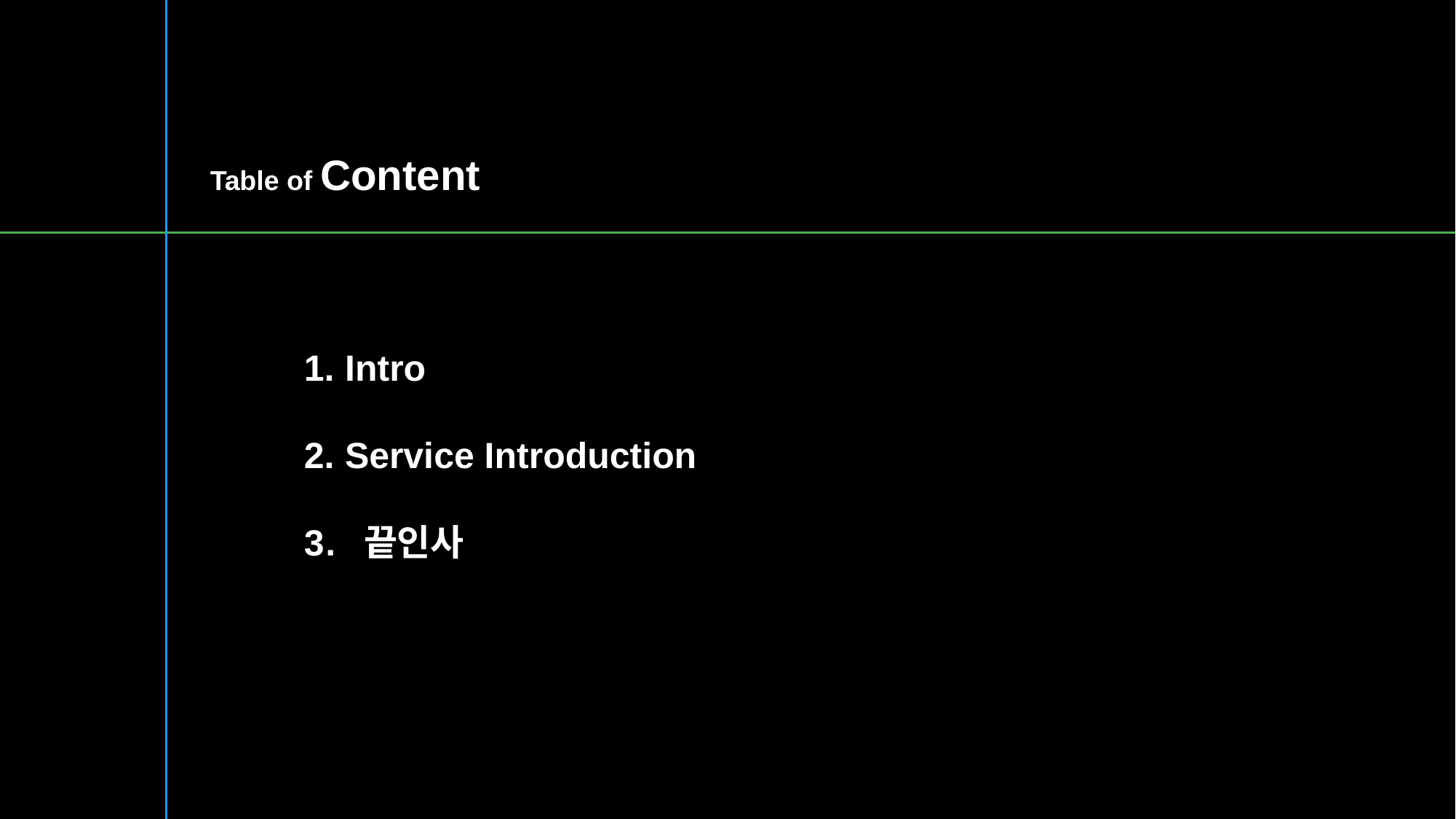

Table of Content
Intro

Service Introduction

 끝인사